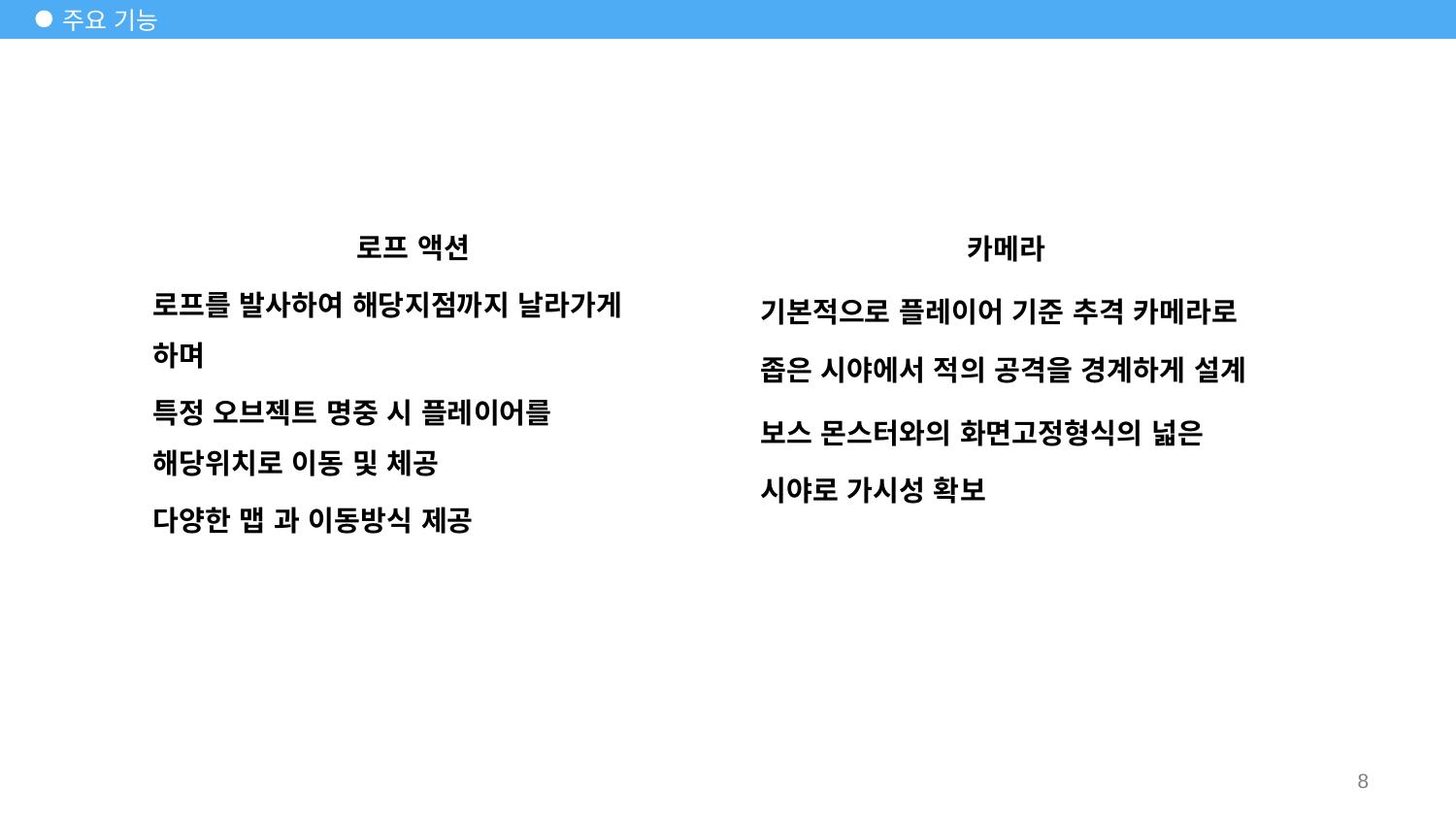

# 주요 기능
로프 액션
로프를 발사하여 해당지점까지 날라가게 하며
특정 오브젝트 명중 시 플레이어를 해당위치로 이동 및 체공
다양한 맵 과 이동방식 제공
카메라
기본적으로 플레이어 기준 추격 카메라로 좁은 시야에서 적의 공격을 경계하게 설계
보스 몬스터와의 화면고정형식의 넓은 시야로 가시성 확보

8